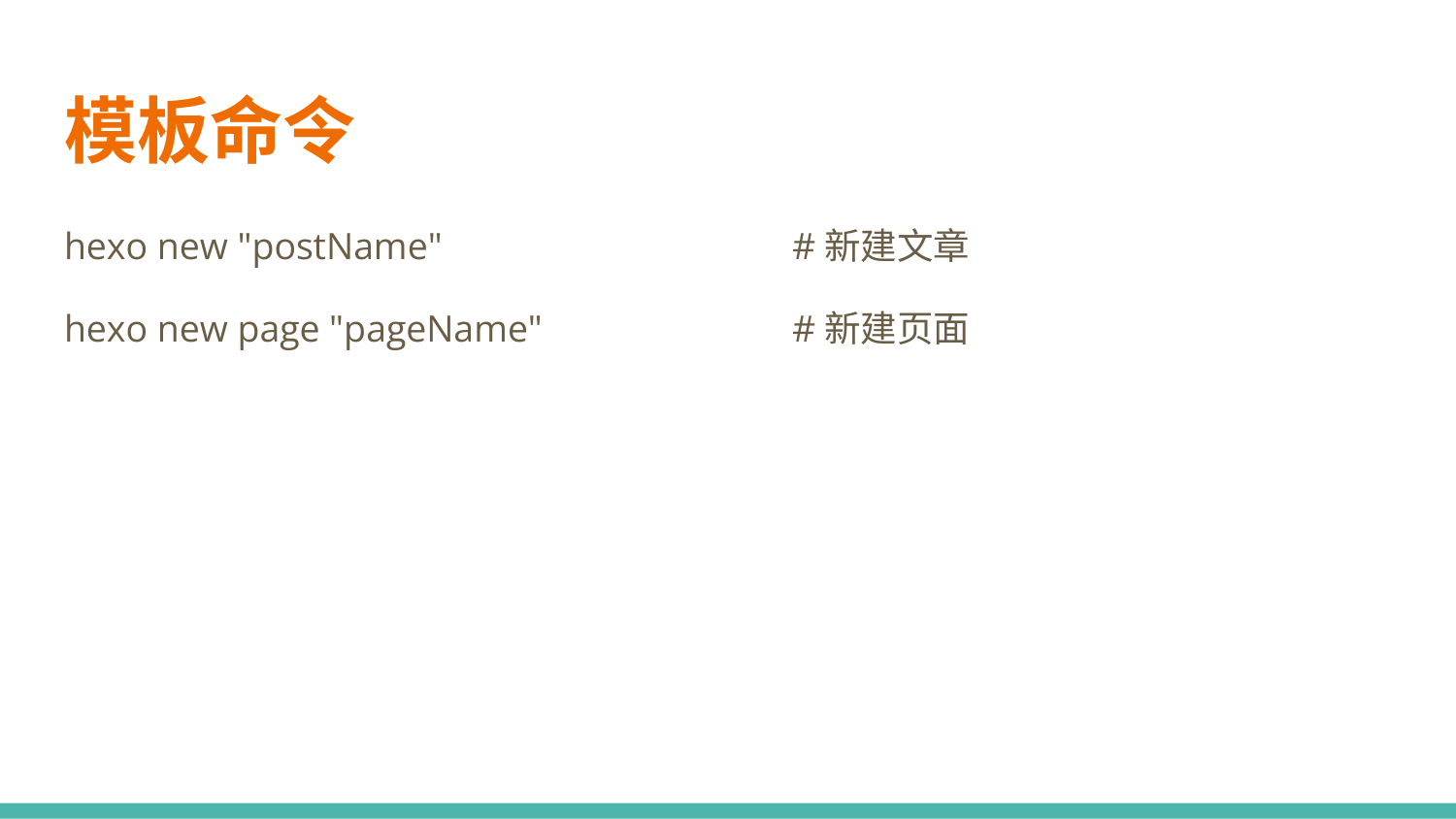

# 模板命令
hexo new "postName" 			#新建文章
hexo new page "pageName" 		#新建页面